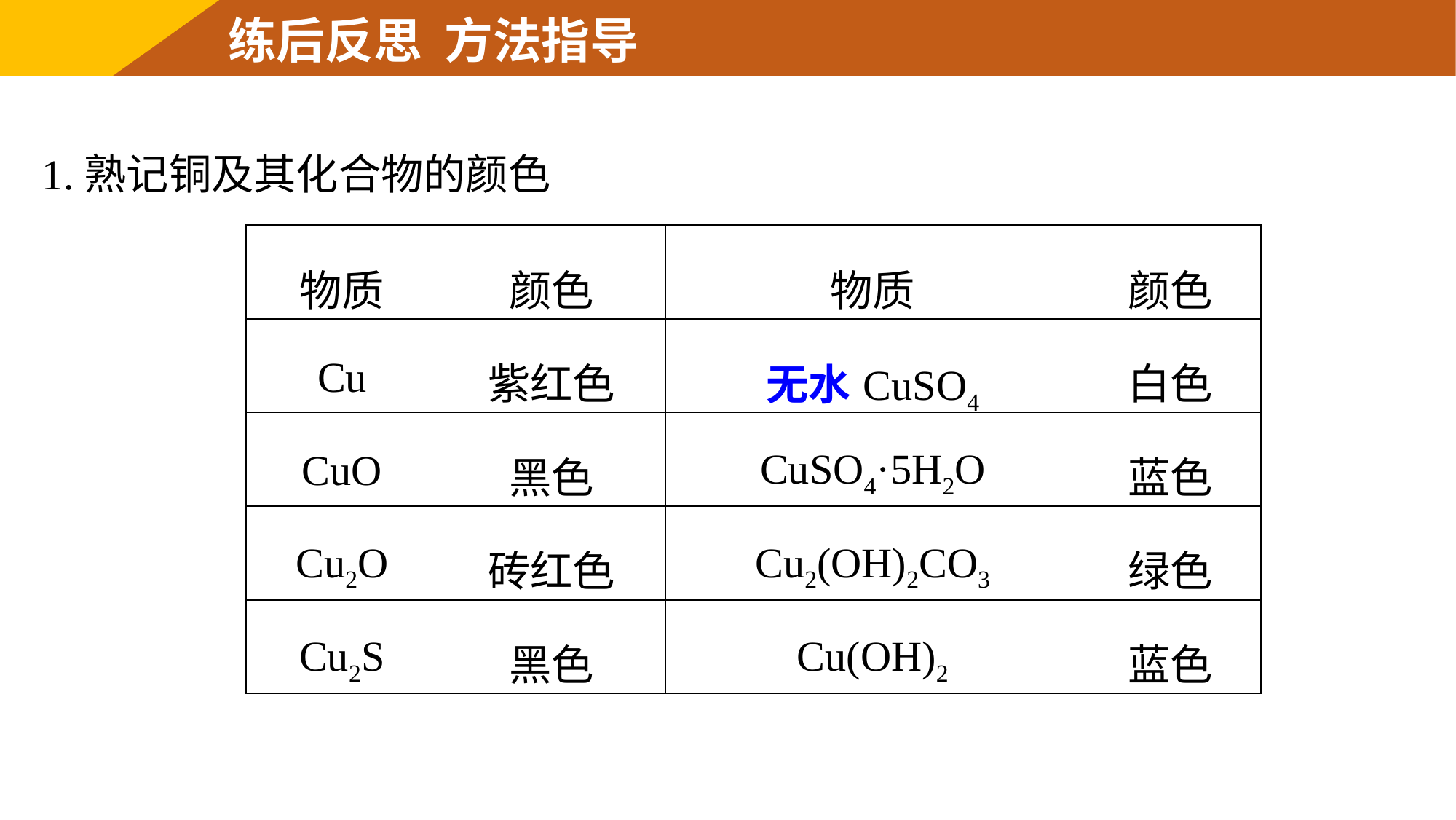

练后反思  方法指导
1.熟记铜及其化合物的颜色
| 物质 | 颜色 | 物质 | 颜色 |
| --- | --- | --- | --- |
| Cu | 紫红色 | 无水CuSO4 | 白色 |
| CuO | 黑色 | CuSO4·5H2O | 蓝色 |
| Cu2O | 砖红色 | Cu2(OH)2CO3 | 绿色 |
| Cu2S | 黑色 | Cu(OH)2 | 蓝色 |